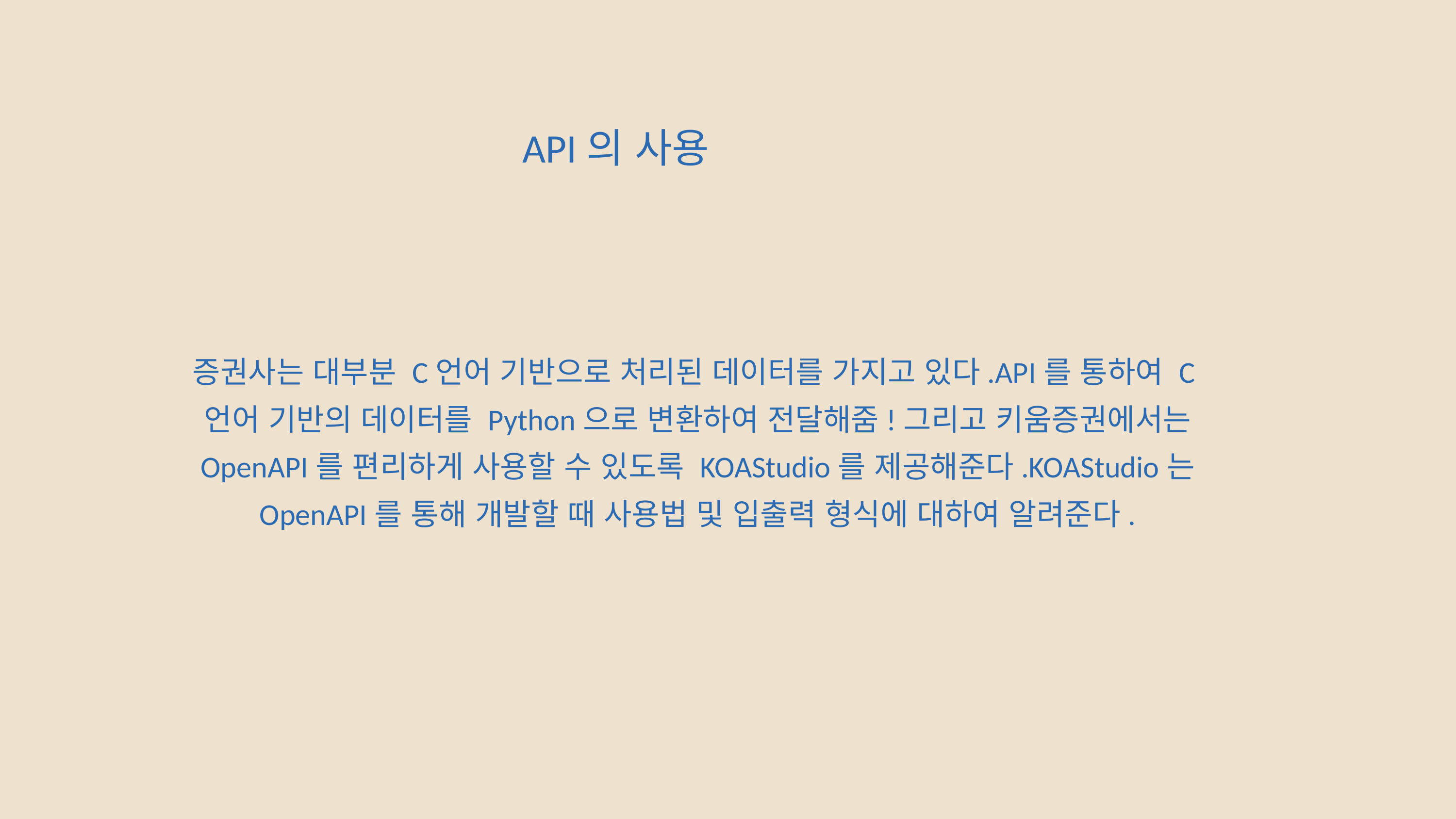

API의 사용
증권사는 대부분 C언어 기반으로 처리된 데이터를 가지고 있다.API를 통하여 C언어 기반의 데이터를 Python으로 변환하여 전달해줌!그리고 키움증권에서는 OpenAPI를 편리하게 사용할 수 있도록 KOAStudio를 제공해준다.KOAStudio는 OpenAPI를 통해 개발할 때 사용법 및 입출력 형식에 대하여 알려준다.